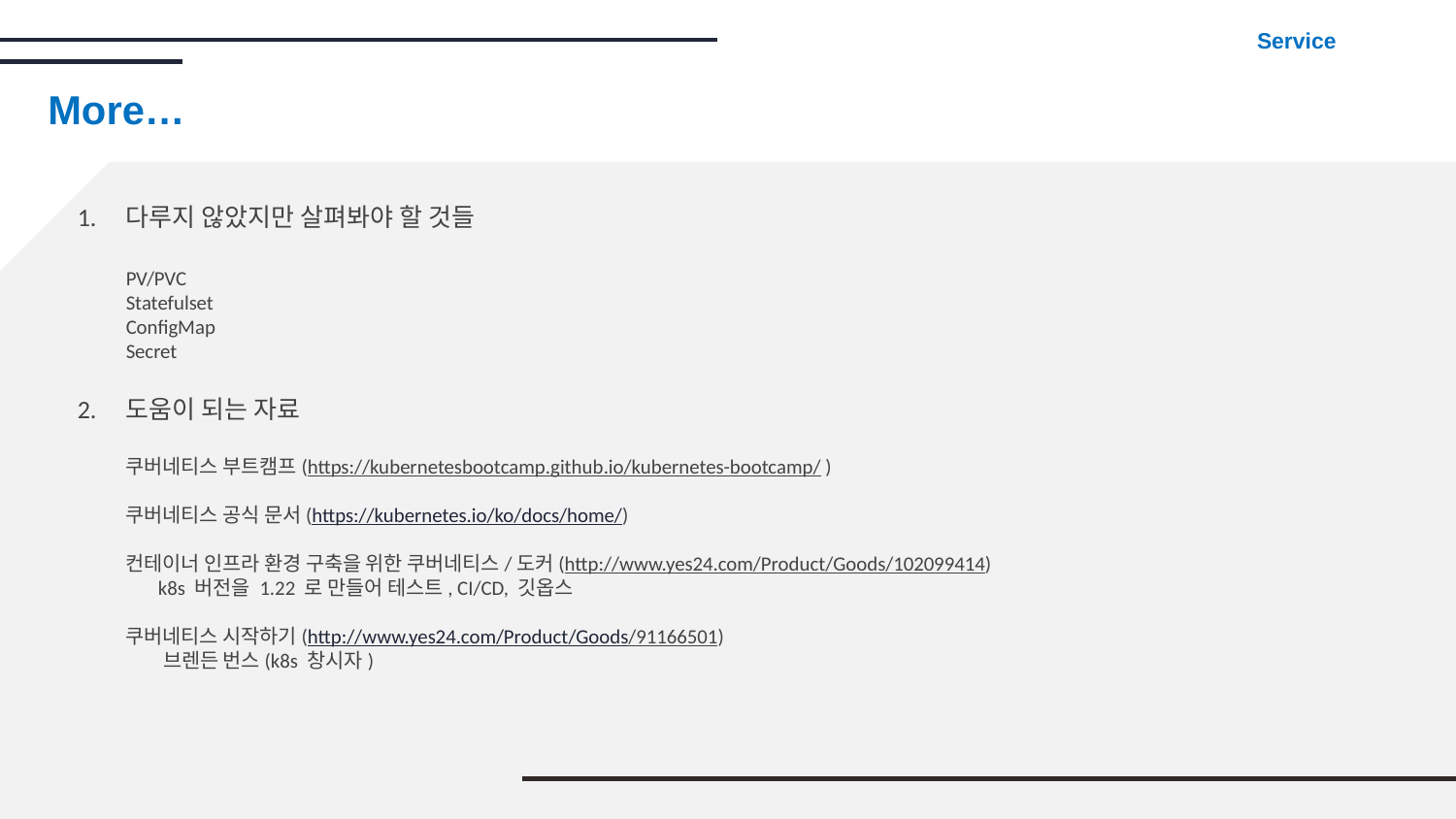

Service
More…

다루지 않았지만 살펴봐야 할 것들
PV/PVC
Statefulset
ConfigMap
Secret

도움이 되는 자료
쿠버네티스 부트캠프(https://kubernetesbootcamp.github.io/kubernetes-bootcamp/ )
쿠버네티스 공식 문서(https://kubernetes.io/ko/docs/home/)
컨테이너 인프라 환경 구축을 위한 쿠버네티스/도커(http://www.yes24.com/Product/Goods/102099414)
       k8s 버전을 1.22 로 만들어 테스트, CI/CD, 깃옵스
쿠버네티스 시작하기(http://www.yes24.com/Product/Goods/91166501)
       브렌든 번스(k8s 창시자)